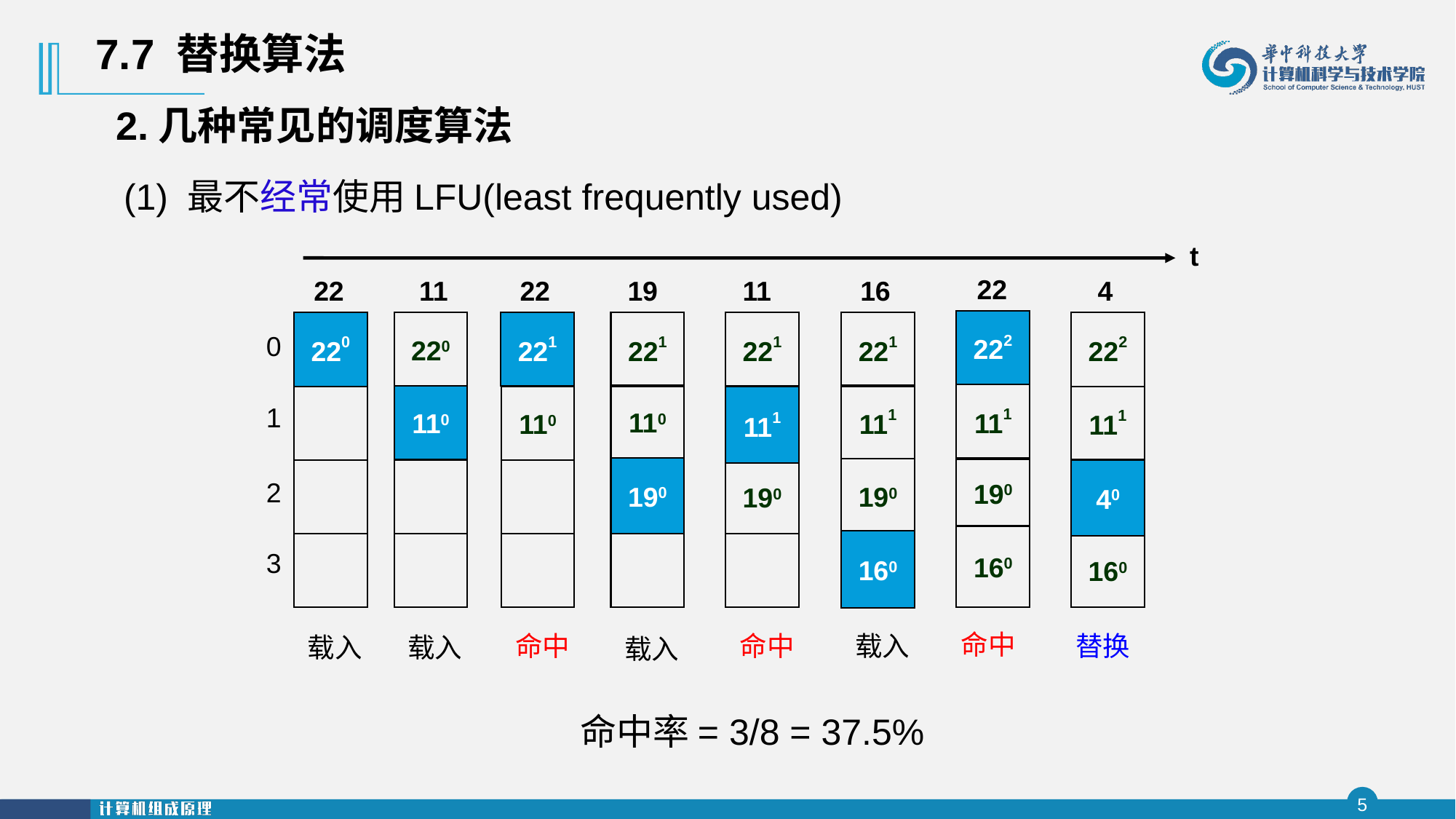

7.7 替换算法
2.几种常见的调度算法
(1) 最不经常使用LFU(least frequently used)
t

22
22
11
22
19
11
16
4
222
221
111
190
160
221

220
220

220
110

221
110

221
110
190

221
111
190

222
111
190
160
0
1
2
3
110
111
190
40
160
命中
命中
命中
载入
替换
载入
载入
载入
命中率= 3/8 = 37.5%